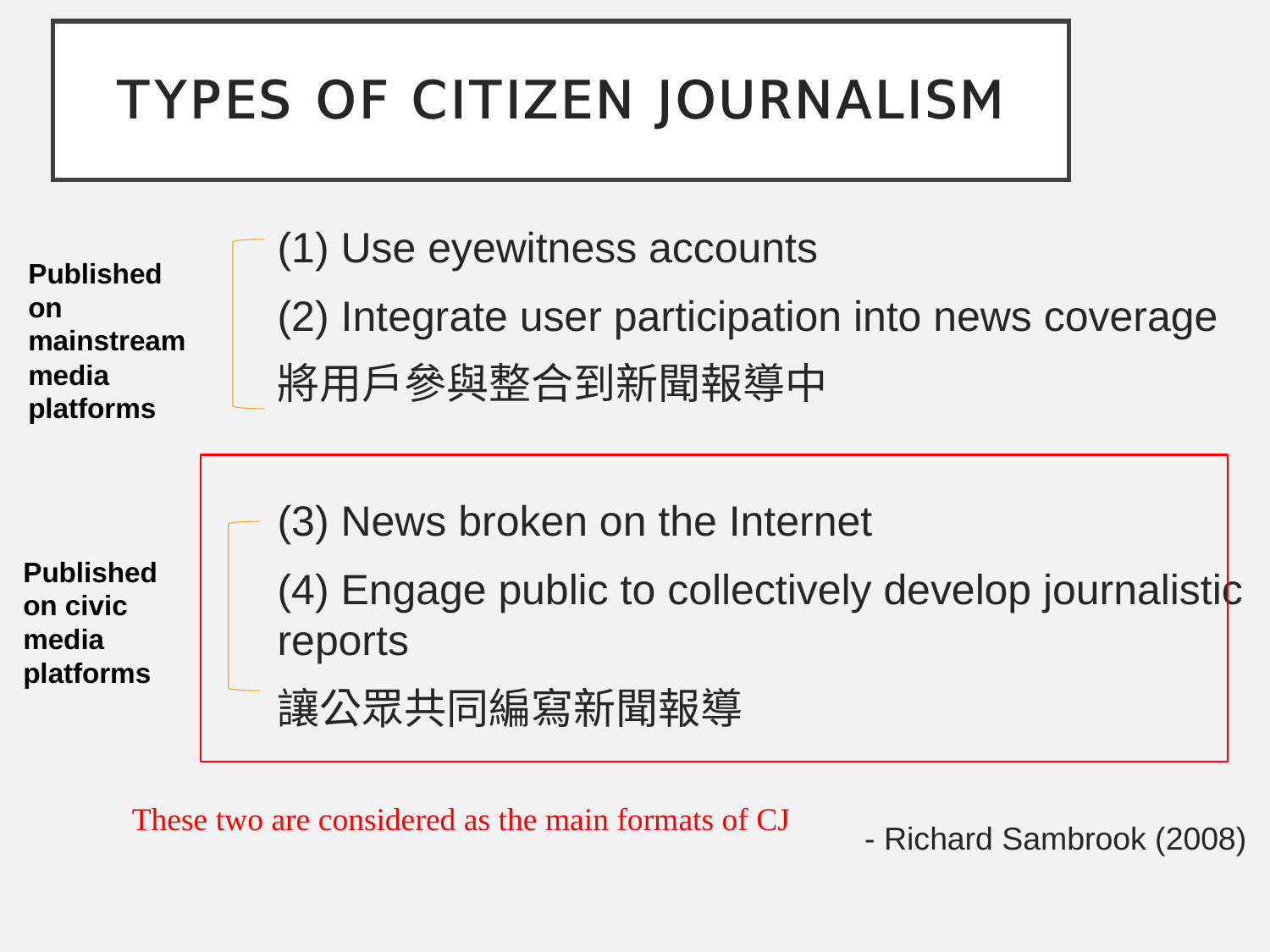

# Types of Citizen Journalism
(1) Use eyewitness accounts
(2) Integrate user participation into news coverage
將用戶參與整合到新聞報導中

(3) News broken on the Internet
(4) Engage public to collectively develop journalistic reports
讓公眾共同編寫新聞報導

- Richard Sambrook (2008)

Published on mainstream media platforms

Published on civic media platforms
These two are considered as the main formats of CJ